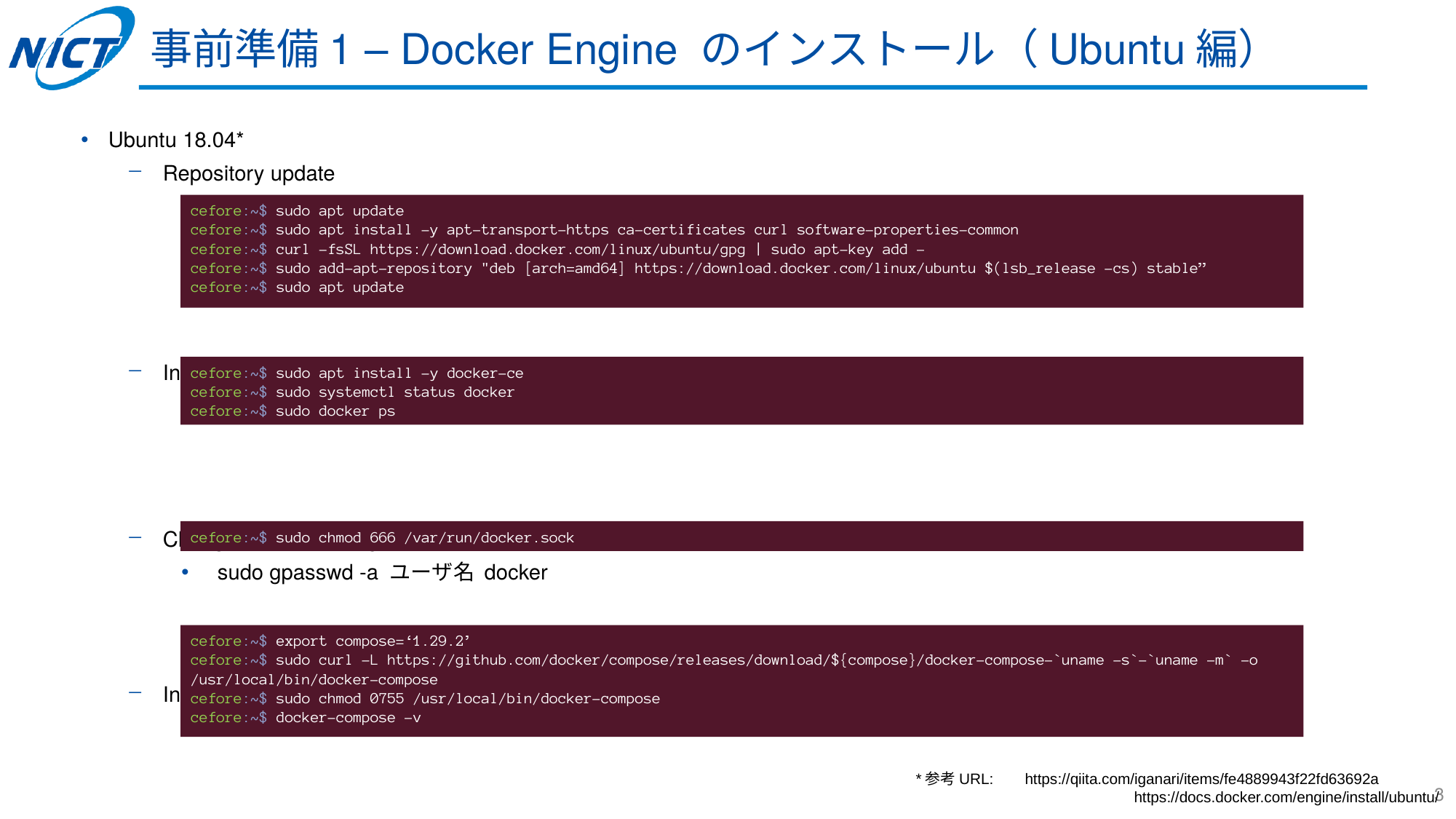

# 事前準備1 – Docker Engine のインストール（Ubuntu編）
Ubuntu 18.04*
Repository update

Install Docker

Change Docker setting
sudo gpasswd -a ユーザ名 docker

Install docker-compose

cefore:~$ sudo apt update
cefore:~$ sudo apt install -y apt-transport-https ca-certificates curl software-properties-common
cefore:~$ curl -fsSL https://download.docker.com/linux/ubuntu/gpg | sudo apt-key add –
cefore:~$ sudo add-apt-repository "deb [arch=amd64] https://download.docker.com/linux/ubuntu $(lsb_release -cs) stable”
cefore:~$ sudo apt update
cefore:~$ sudo apt install -y docker-ce
cefore:~$ sudo systemctl status docker
cefore:~$ sudo docker ps
cefore:~$ sudo chmod 666 /var/run/docker.sock
cefore:~$ export compose=‘1.29.2’
cefore:~$ sudo curl -L https://github.com/docker/compose/releases/download/${compose}/docker-compose-`uname -s`-`uname -m` -o /usr/local/bin/docker-compose
cefore:~$ sudo chmod 0755 /usr/local/bin/docker-compose
cefore:~$ docker-compose -v

*参考URL:	https://qiita.com/iganari/items/fe4889943f22fd63692a
		https://docs.docker.com/engine/install/ubuntu/
3
cefore:~$ sudo apt update
cefore:~$